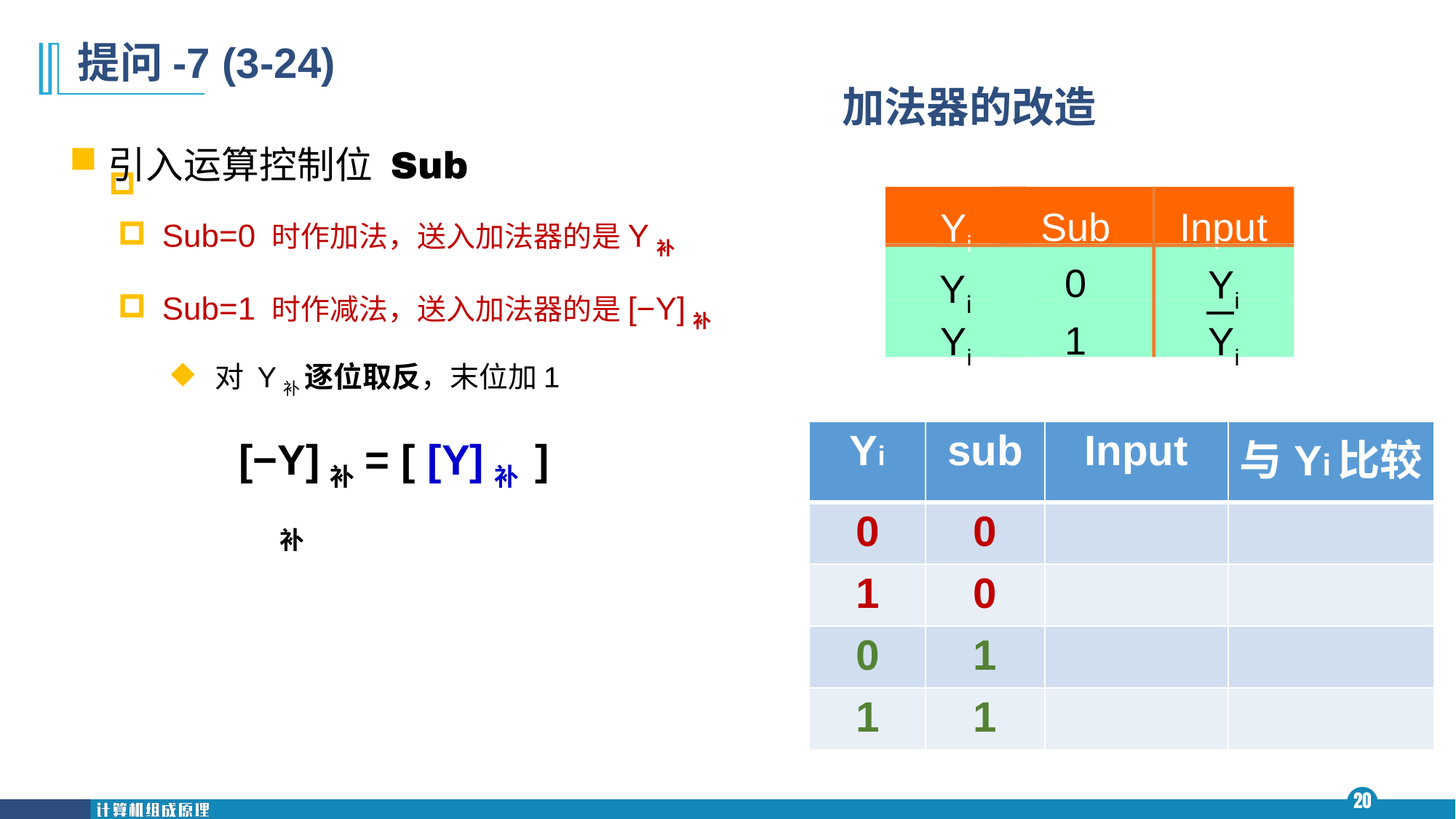

提问-7 (3-24)
# 加法器的改造
引入运算控制位 Sub
Sub=0 时作加法，送入加法器的是Y补
Sub=1 时作减法，送入加法器的是[−Y]补
 对 Y补 逐位取反，末位加1

Yi
Sub
Input

Yi
0
Yi

Yi
1
Yi
| Yi | sub | Input | 与Yi比较 |
| --- | --- | --- | --- |
| 0 | 0 |  |  |
| 1 | 0 |  |  |
| 0 | 1 |  |  |
| 1 | 1 |  |  |
[−Y]补= [ [Y]补 ]补